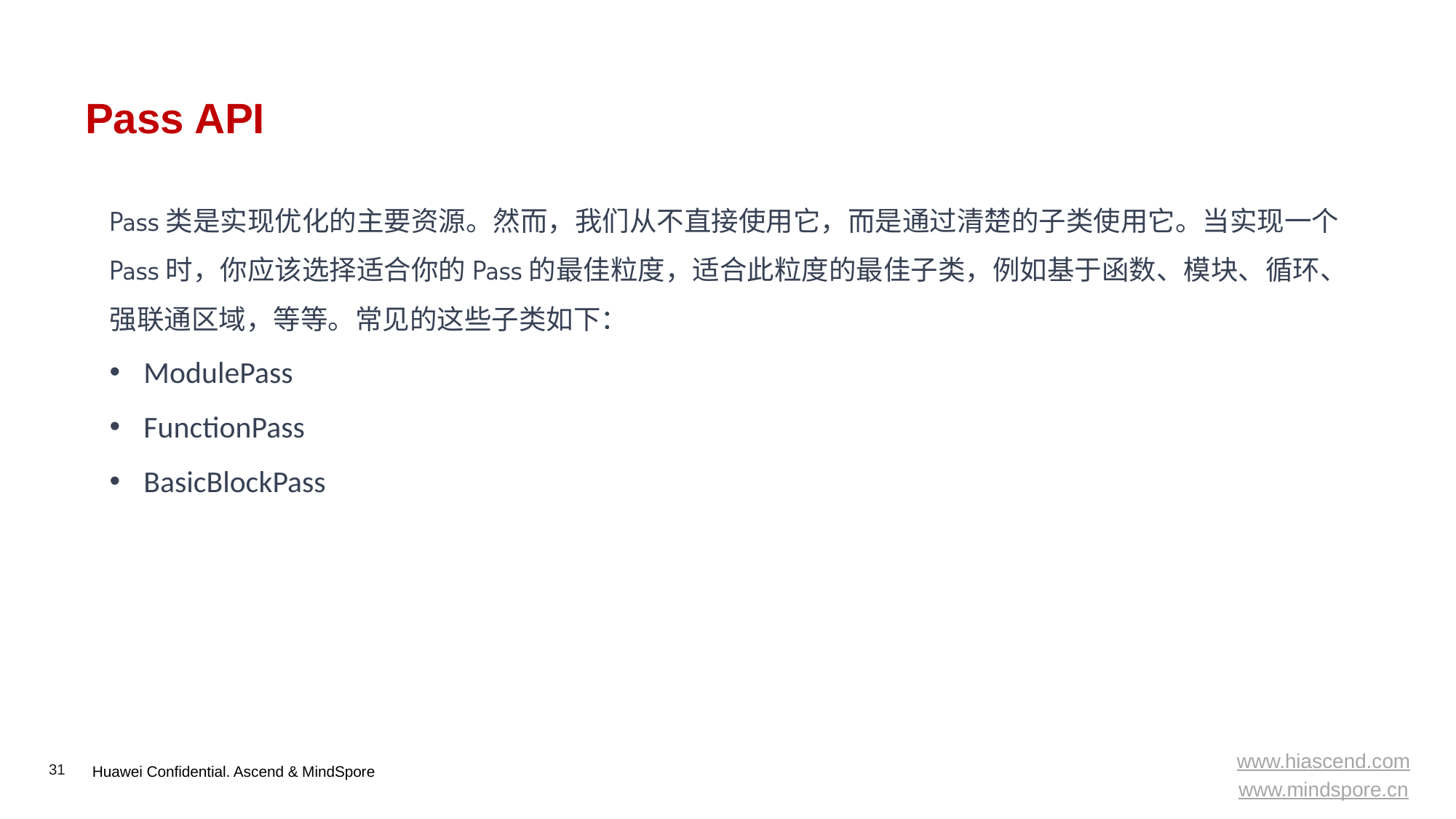

# Pass API
Pass类是实现优化的主要资源。然而，我们从不直接使用它，而是通过清楚的子类使用它。当实现一个Pass时，你应该选择适合你的Pass的最佳粒度，适合此粒度的最佳子类，例如基于函数、模块、循环、强联通区域，等等。常见的这些子类如下：
ModulePass
FunctionPass
BasicBlockPass